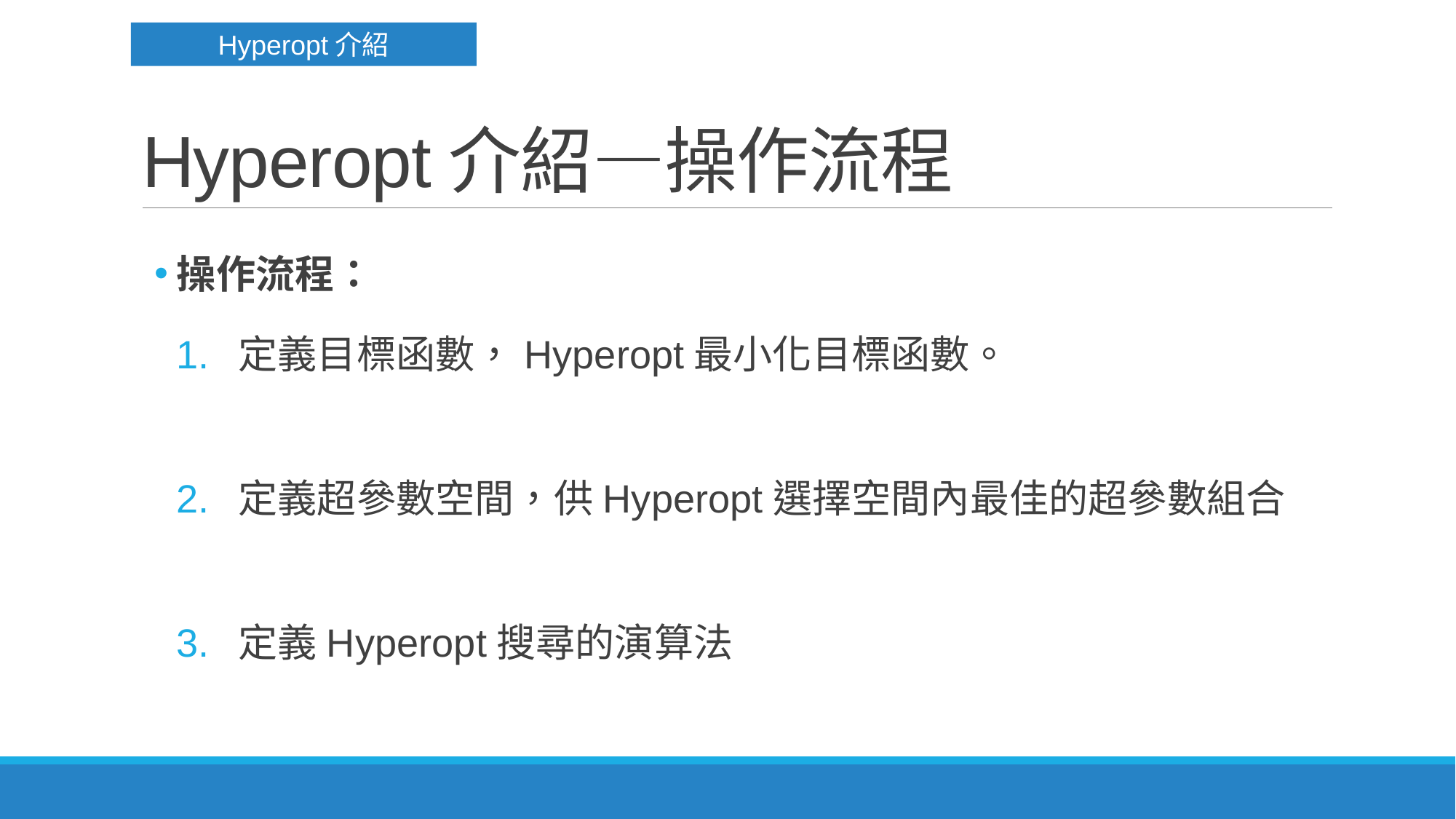

Hyperopt介紹
# Hyperopt介紹—操作流程
操作流程：
定義目標函數，Hyperopt最小化目標函數。

定義超參數空間，供Hyperopt選擇空間內最佳的超參數組合

定義Hyperopt搜尋的演算法